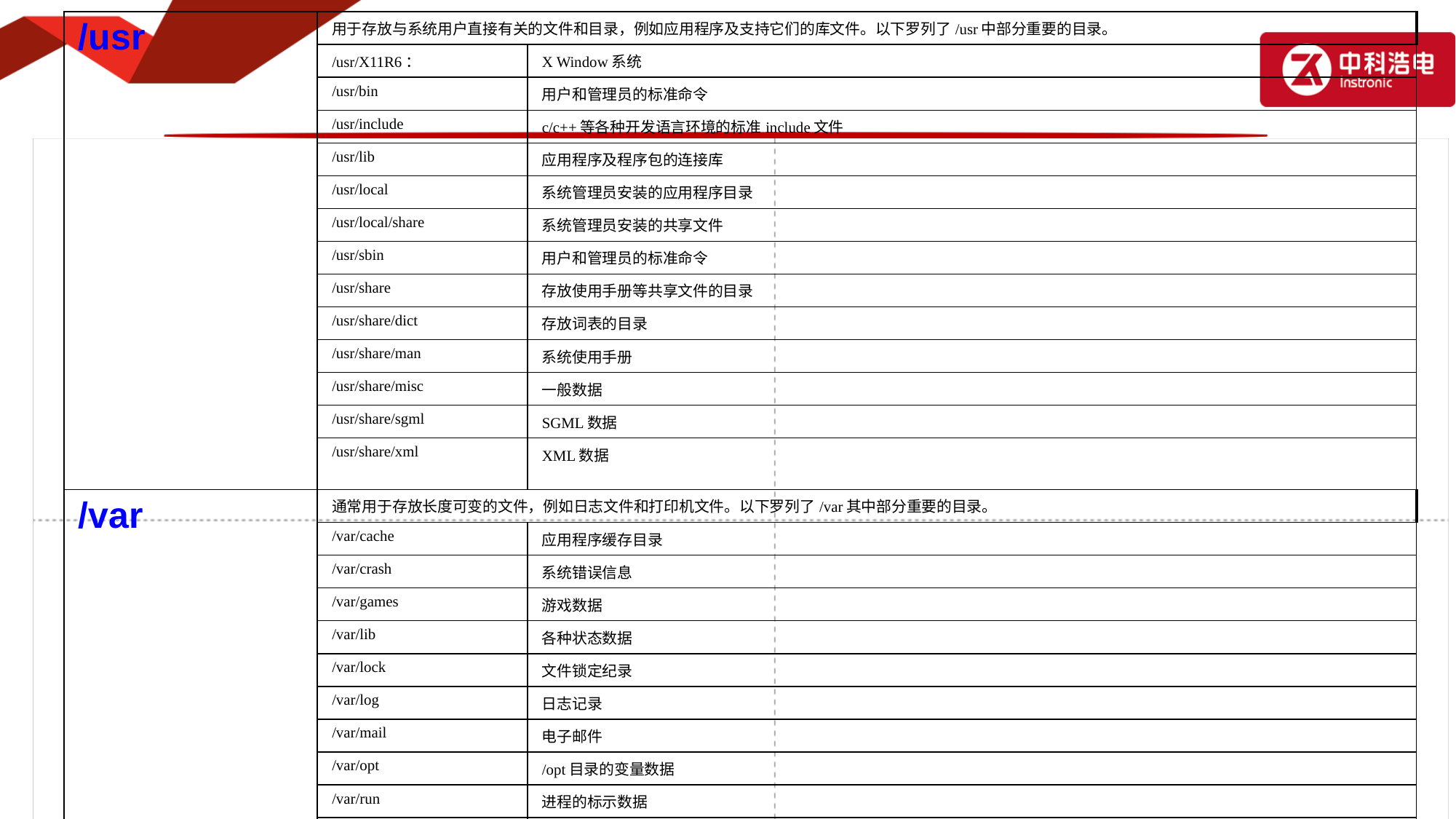

| /usr | 用于存放与系统用户直接有关的文件和目录，例如应用程序及支持它们的库文件。以下罗列了/usr中部分重要的目录。 |  |
| --- | --- | --- |
|  | /usr/X11R6： | X Window系统 |
|  | /usr/bin | 用户和管理员的标准命令 |
|  | /usr/include | c/c++等各种开发语言环境的标准include文件 |
|  | /usr/lib | 应用程序及程序包的连接库 |
|  | /usr/local | 系统管理员安装的应用程序目录 |
|  | /usr/local/share | 系统管理员安装的共享文件 |
|  | /usr/sbin | 用户和管理员的标准命令 |
|  | /usr/share | 存放使用手册等共享文件的目录 |
|  | /usr/share/dict | 存放词表的目录 |
|  | /usr/share/man | 系统使用手册 |
|  | /usr/share/misc | 一般数据 |
|  | /usr/share/sgml | SGML数据 |
|  | /usr/share/xml | XML数据 |
| /var | 通常用于存放长度可变的文件，例如日志文件和打印机文件。以下罗列了/var其中部分重要的目录。 |  |
|  | /var/cache | 应用程序缓存目录 |
|  | /var/crash | 系统错误信息 |
|  | /var/games | 游戏数据 |
|  | /var/lib | 各种状态数据 |
|  | /var/lock | 文件锁定纪录 |
|  | /var/log | 日志记录 |
|  | /var/mail | 电子邮件 |
|  | /var/opt | /opt目录的变量数据 |
|  | /var/run | 进程的标示数据 |
|  | /var/spool | 存放电子邮件，打印任务等的队列目录。 |
|  | /var/tmp | 临时文件目录 |